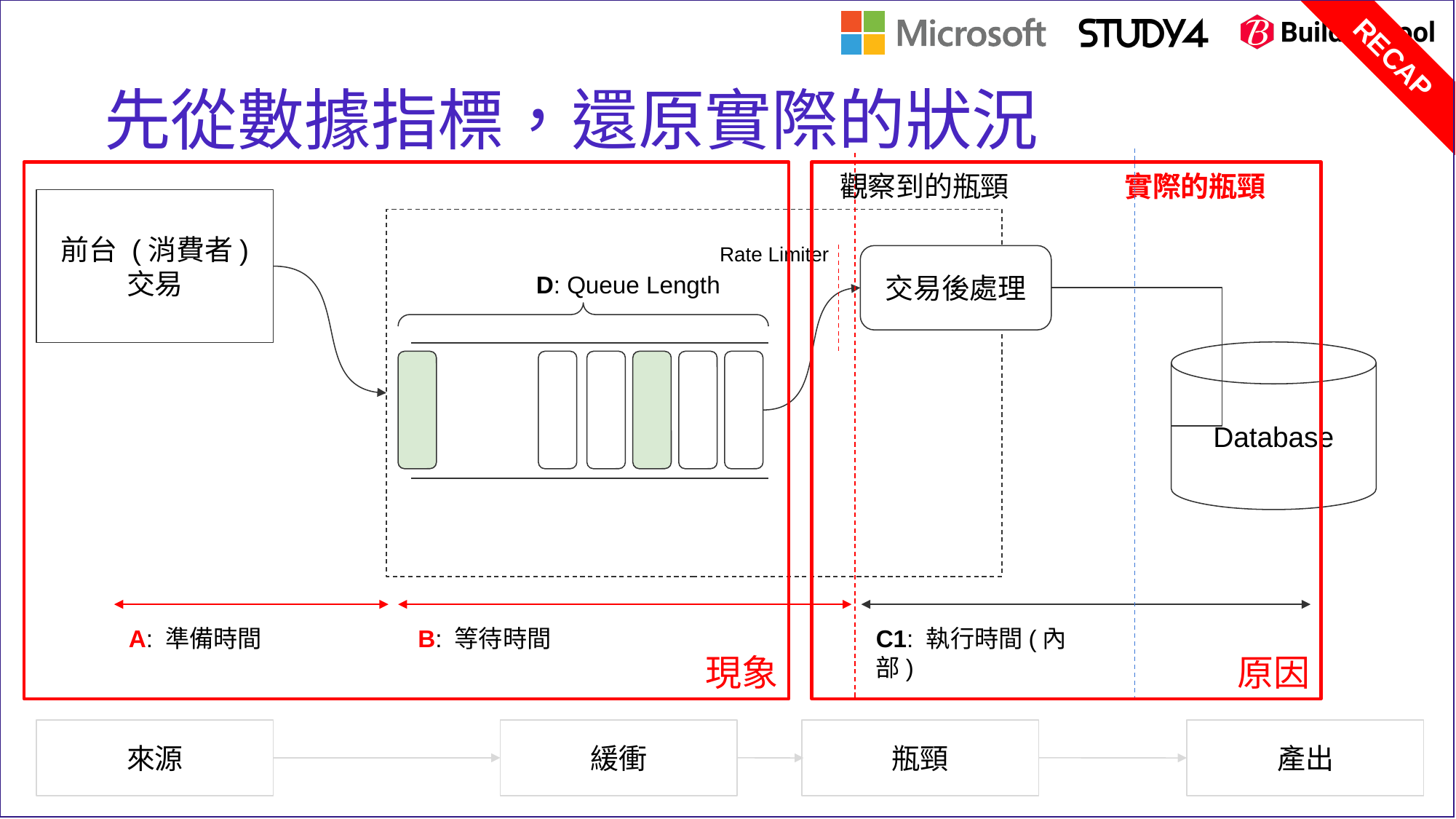

RECAP
# 先從數據指標，還原實際的狀況

觀察到的瓶頸
實際的瓶頸
原因
現象
前台 (消費者)
交易

Rate Limiter
交易後處理
D: Queue Length
Database

A: 準備時間
B: 等待時間
C1: 執行時間(內部)
來源
緩衝
瓶頸
產出